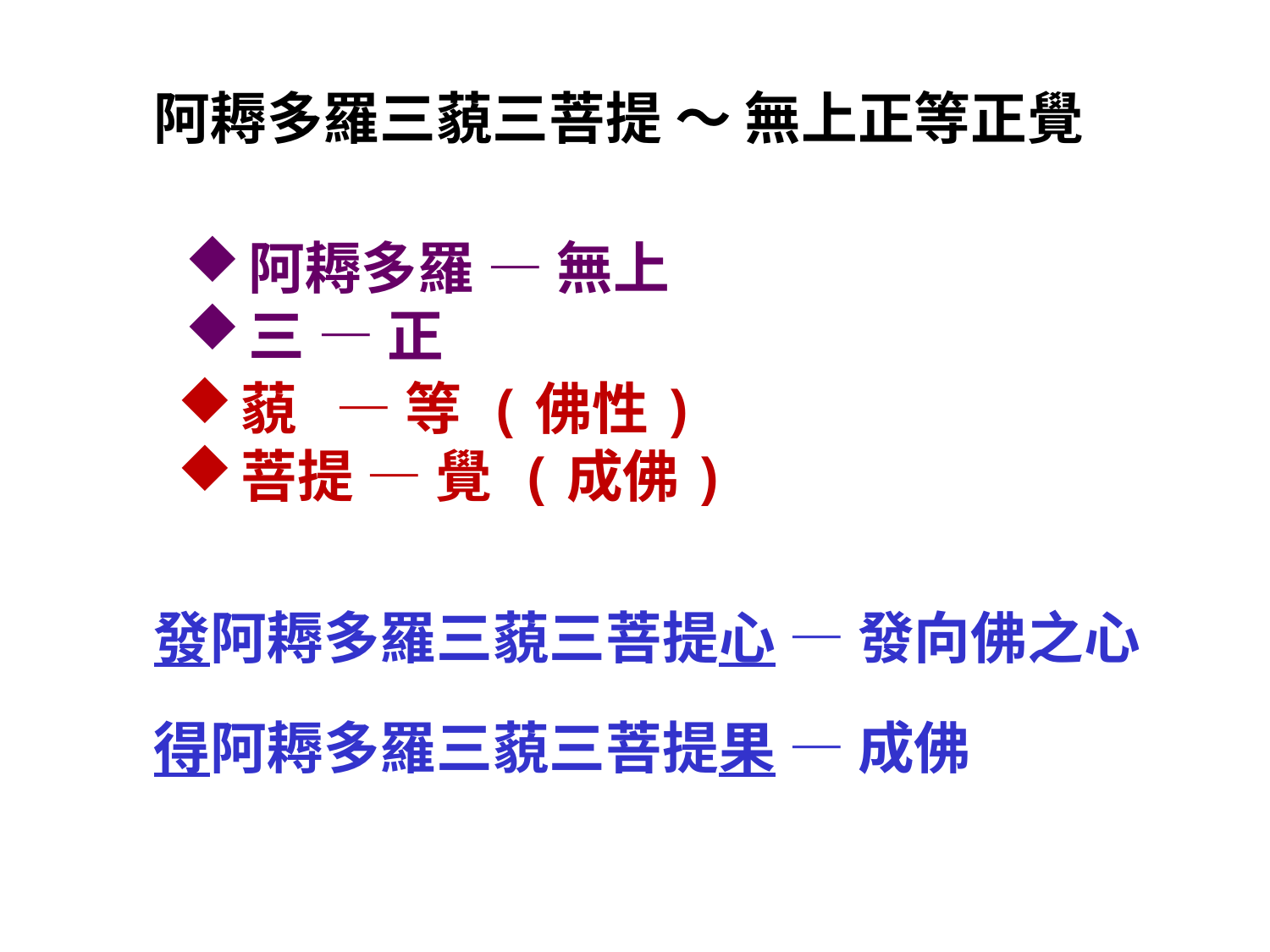

阿耨多羅三藐三菩提 ～ 無上正等正覺
阿耨多羅 — 無上
三 — 正
藐   — 等 (佛性)
菩提 — 覺 (成佛)
發阿耨多羅三藐三菩提心 — 發向佛之心

得阿耨多羅三藐三菩提果 — 成佛